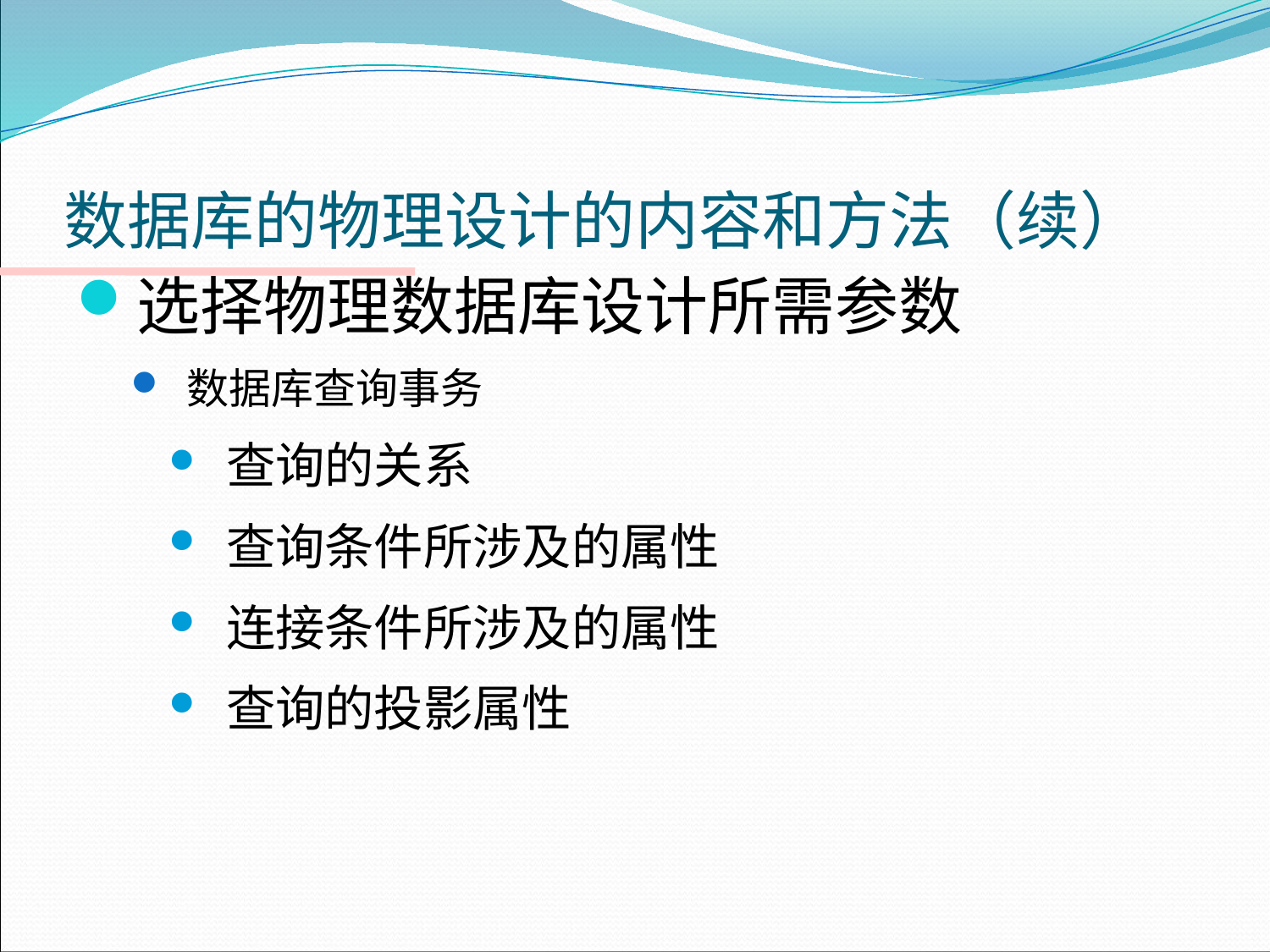

# 数据库的物理设计的内容和方法（续）
选择物理数据库设计所需参数
 数据库查询事务
 查询的关系
 查询条件所涉及的属性
 连接条件所涉及的属性
 查询的投影属性

789